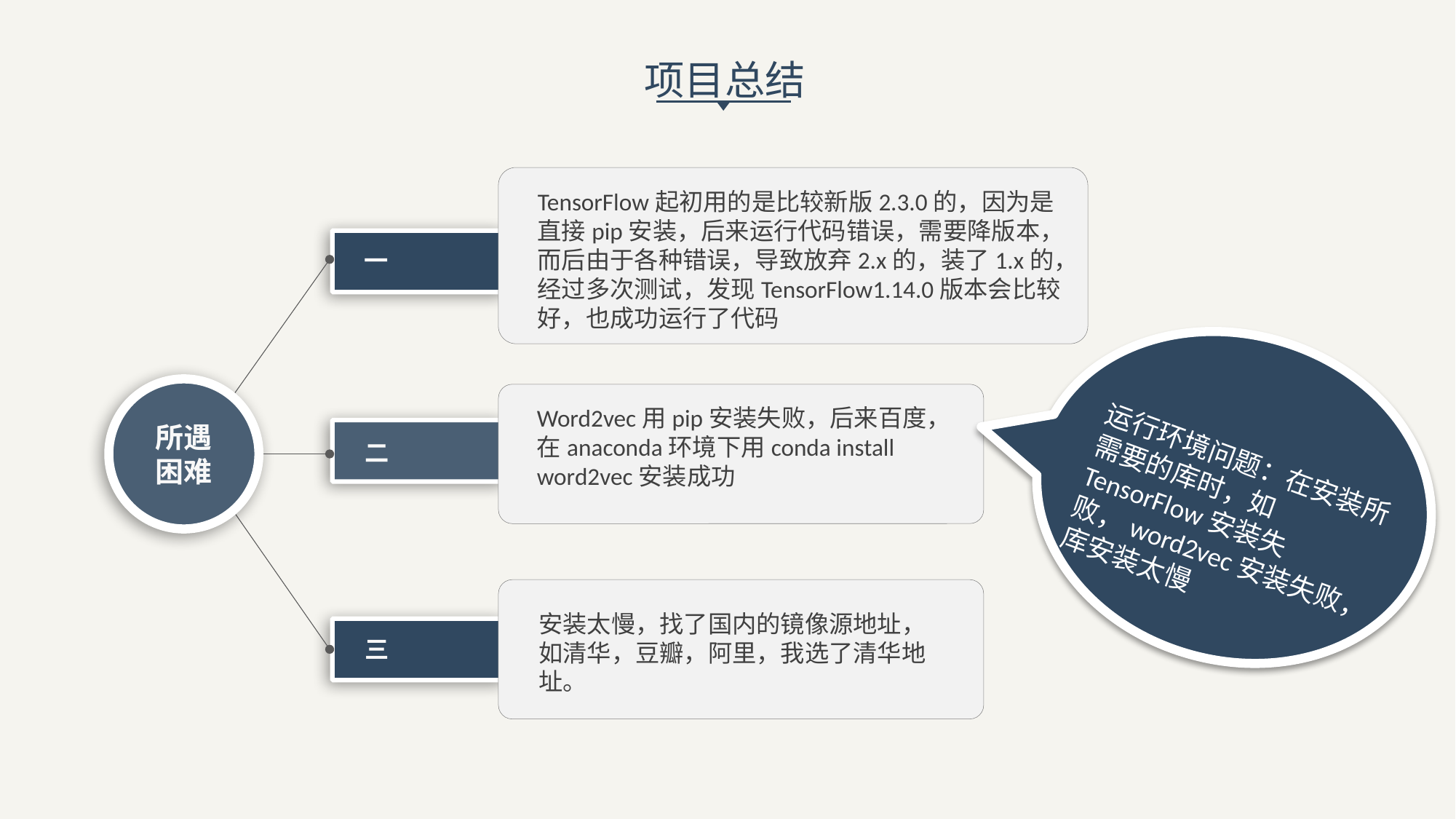

项目总结

TensorFlow起初用的是比较新版2.3.0的，因为是直接pip安装，后来运行代码错误，需要降版本，而后由于各种错误，导致放弃2.x的，装了1.x的，经过多次测试，发现TensorFlow1.14.0版本会比较好，也成功运行了代码

一

所遇
困难

Word2vec用pip安装失败，后来百度，在anaconda环境下用conda install word2vec安装成功

二
运行环境问题：在安装所需要的库时，如TensorFlow安装失败，word2vec安装失败，库安装太慢

安装太慢，找了国内的镜像源地址，如清华，豆瓣，阿里，我选了清华地址。

三
延迟符号